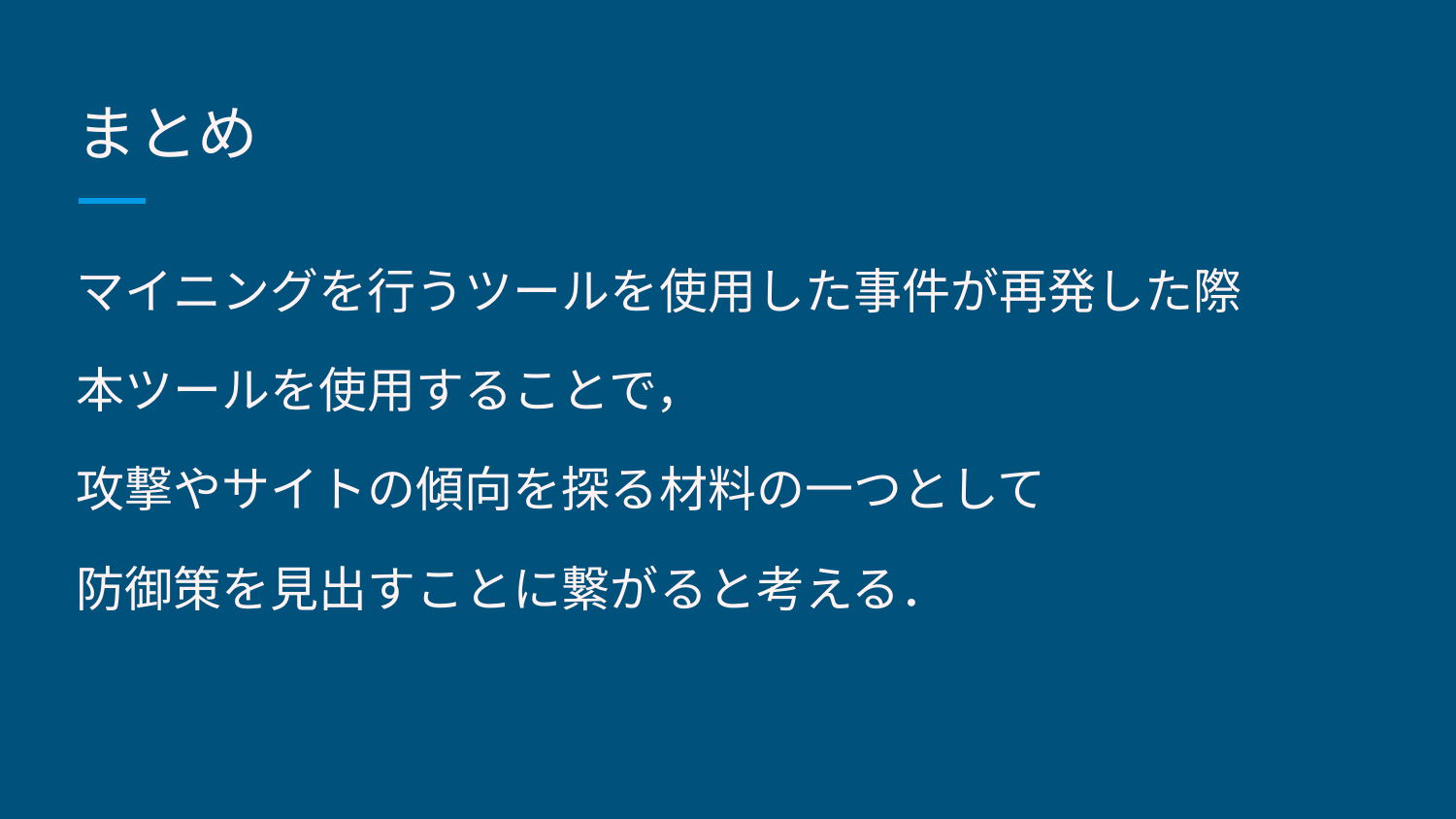

# まとめ
マイニングを行うツールを使用した事件が再発した際
本ツールを使用することで，
攻撃やサイトの傾向を探る材料の一つとして
防御策を見出すことに繋がると考える．